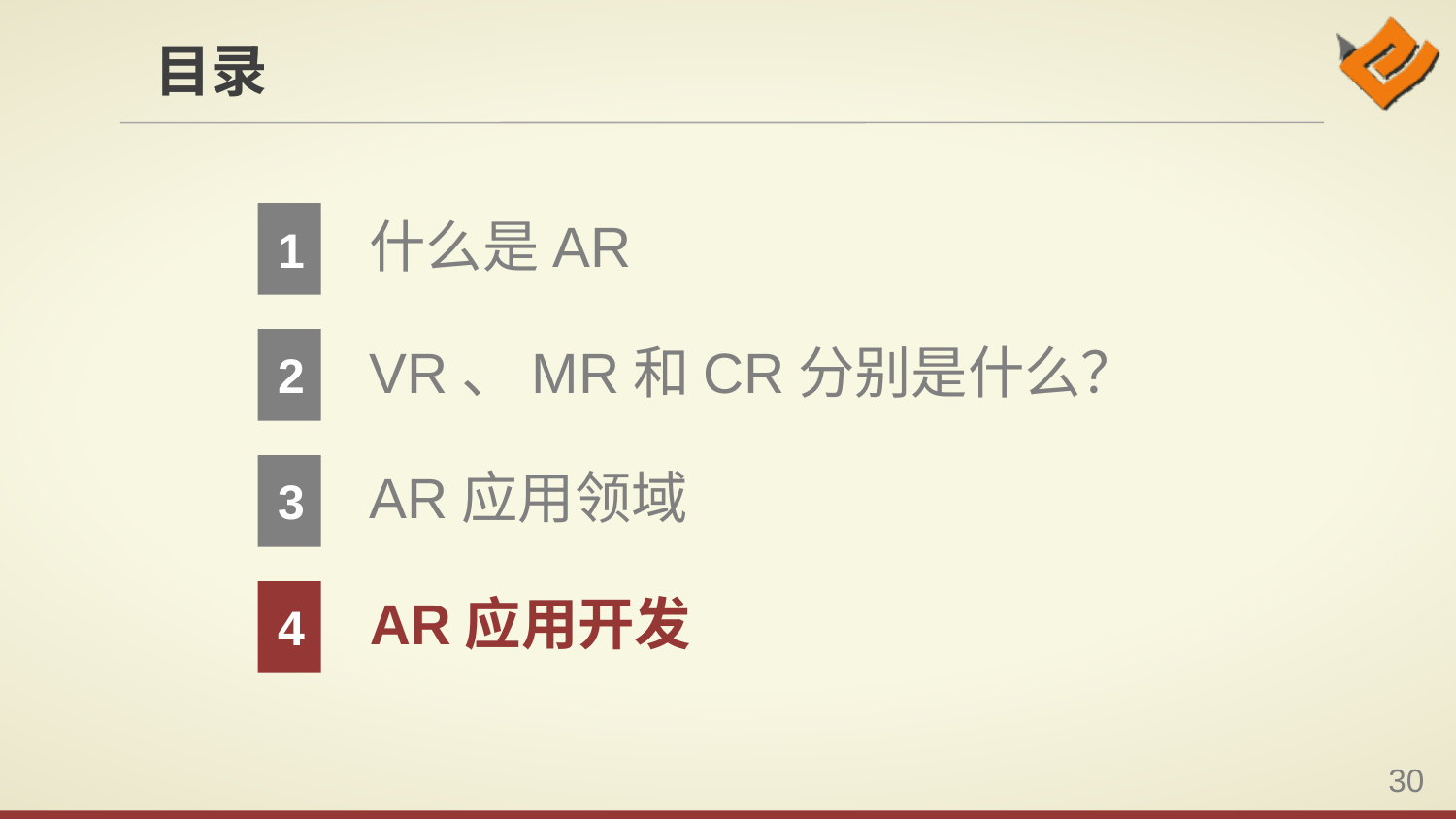

1
什么是AR

2
VR、MR和CR分别是什么？

3
AR应用领域

4
AR应用开发